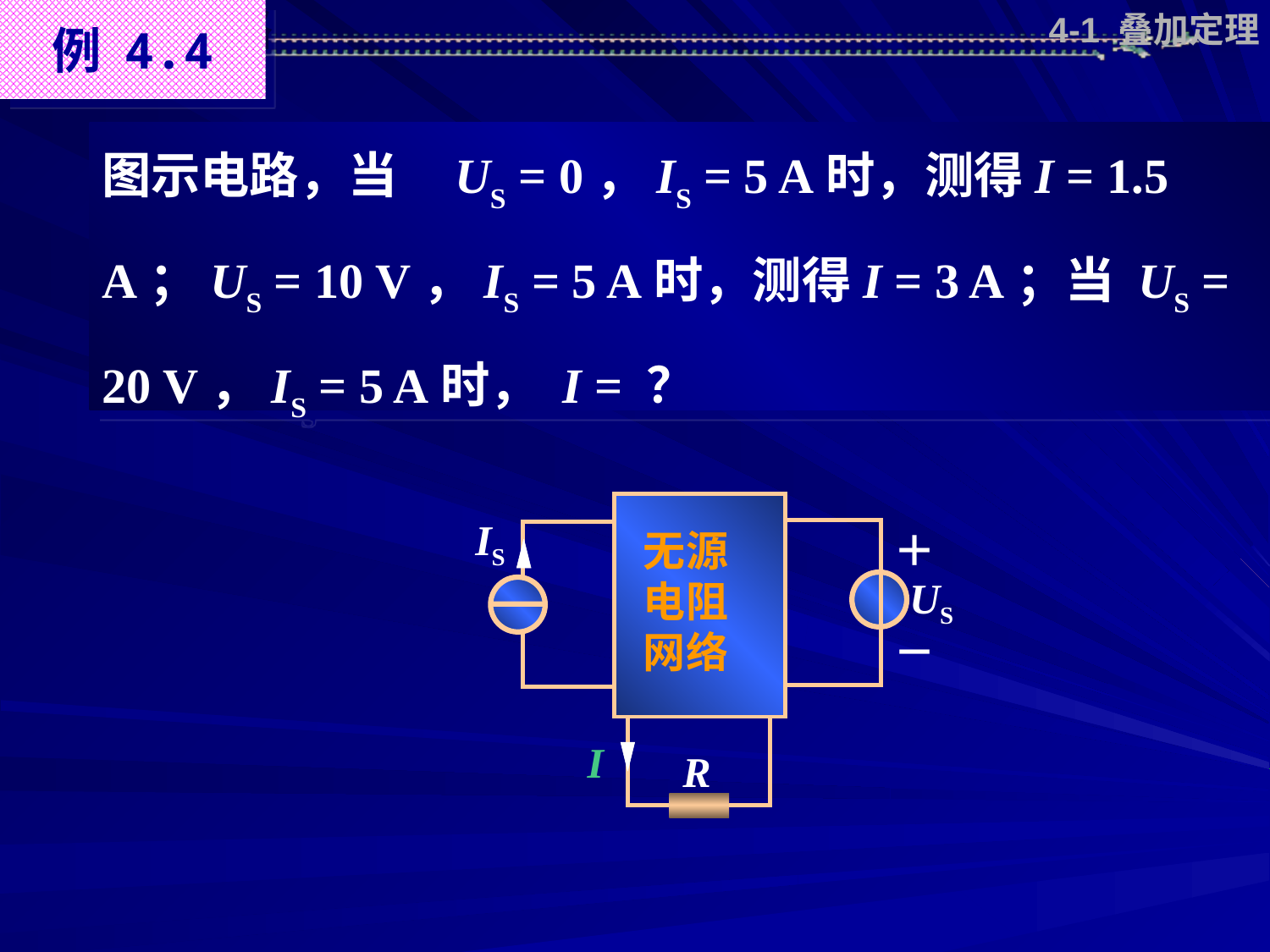

例 4.4
4-1 叠加定理
图示电路，当    US = 0，IS = 5 A时，测得I = 1.5 A；US = 10 V，IS = 5 A时，测得I = 3 A；当 US = 20 V，IS = 5 A时， I = ？

IS
无源电阻网络

＋

－

US

I

R